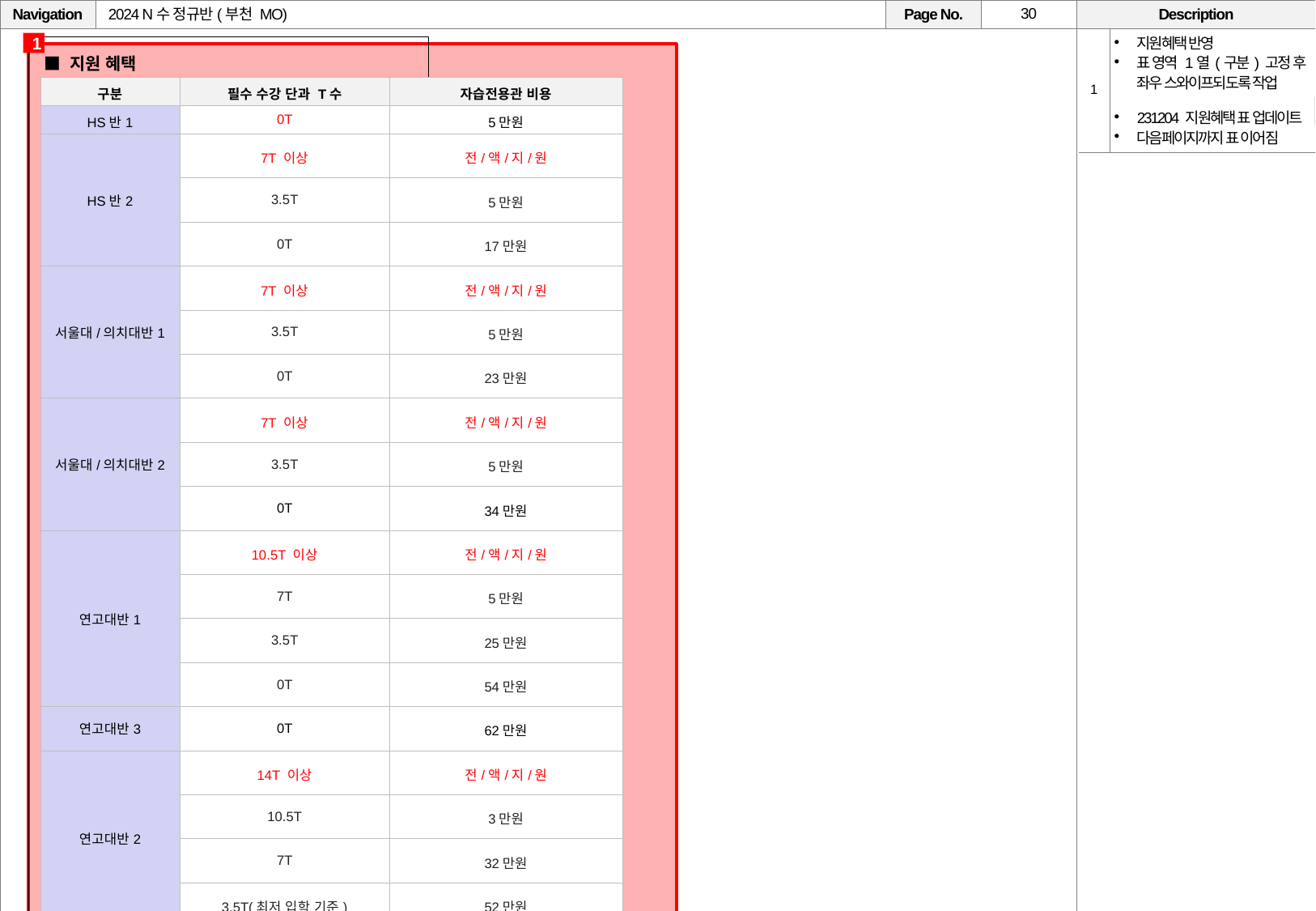

# 2024 N수 정규반(부천 MO)
| 1 | 지원혜택 반영 표 영역 1열(구분) 고정 후 좌우 스와이프되도록 작업 231204 지원혜택 표 업데이트 다음페이지까지 표 이어짐 |
| --- | --- |
1

■ 지원 혜택
| 구분 | 필수 수강 단과 T수 | 자습전용관 비용 |
| --- | --- | --- |
| HS반1 | 0T | 5만원 |
| HS반2 | 7T 이상 | 전/액/지/원 |
|  | 3.5T | 5만원 |
|  | 0T | 17만원 |
| 서울대/의치대반1 | 7T 이상 | 전/액/지/원 |
|  | 3.5T | 5만원 |
|  | 0T | 23만원 |
| 서울대/의치대반2 | 7T 이상 | 전/액/지/원 |
|  | 3.5T | 5만원 |
|  | 0T | 34만원 |
| 연고대반1 | 10.5T 이상 | 전/액/지/원 |
|  | 7T | 5만원 |
|  | 3.5T | 25만원 |
|  | 0T | 54만원 |
| 연고대반3 | 0T | 62만원 |
| 연고대반2 | 14T 이상 | 전/액/지/원 |
|  | 10.5T | 3만원 |
|  | 7T | 32만원 |
|  | 3.5T(최저 입학 기준) | 52만원 |
23/12/04 Update